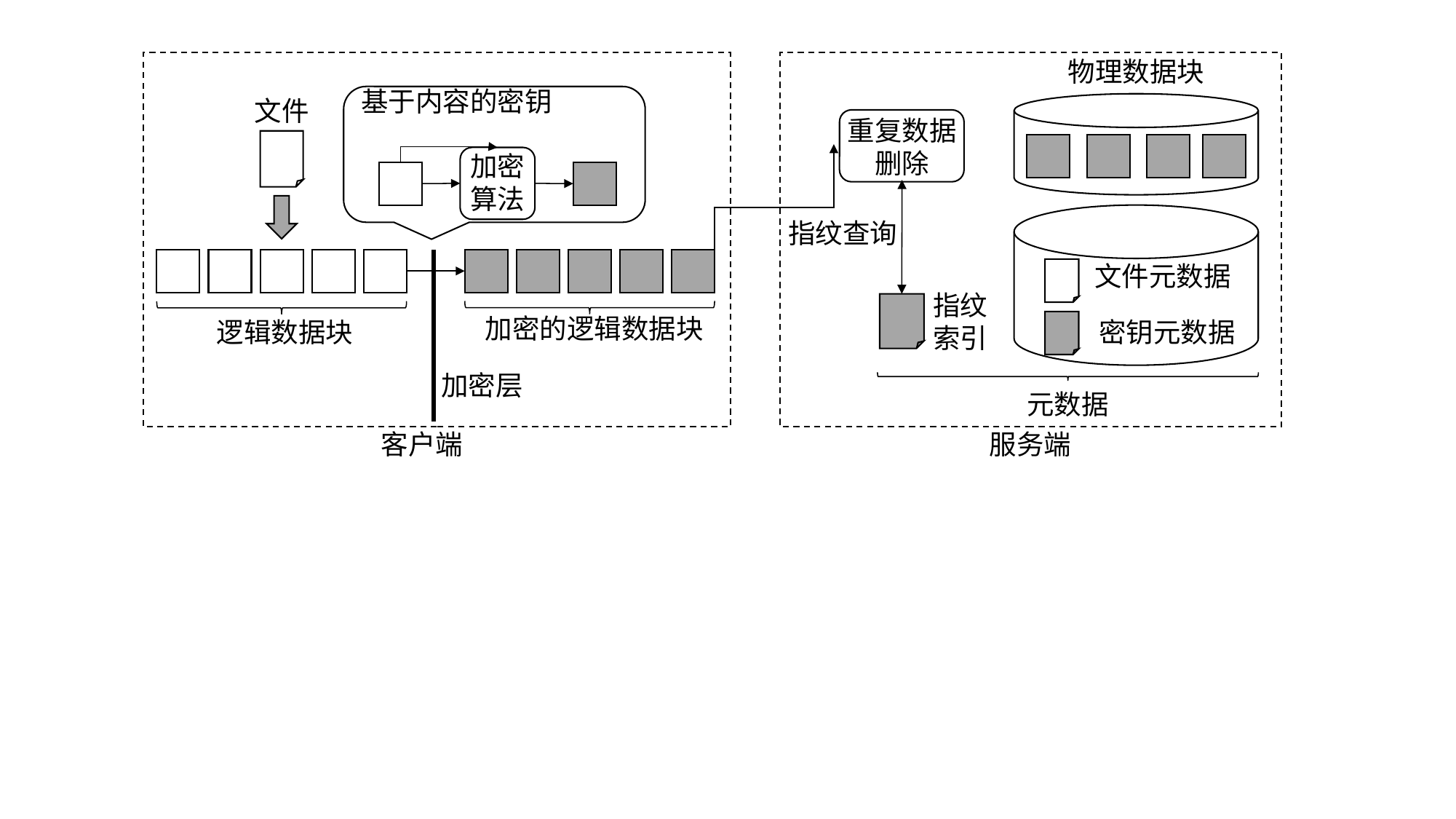

物理数据块

重复数据删除

指纹查询
文件元数据

指纹索引

密钥元数据

元数据

基于内容的密钥
加密算法

文件

加密的逻辑数据块
逻辑数据块
加密层
服务端
客户端